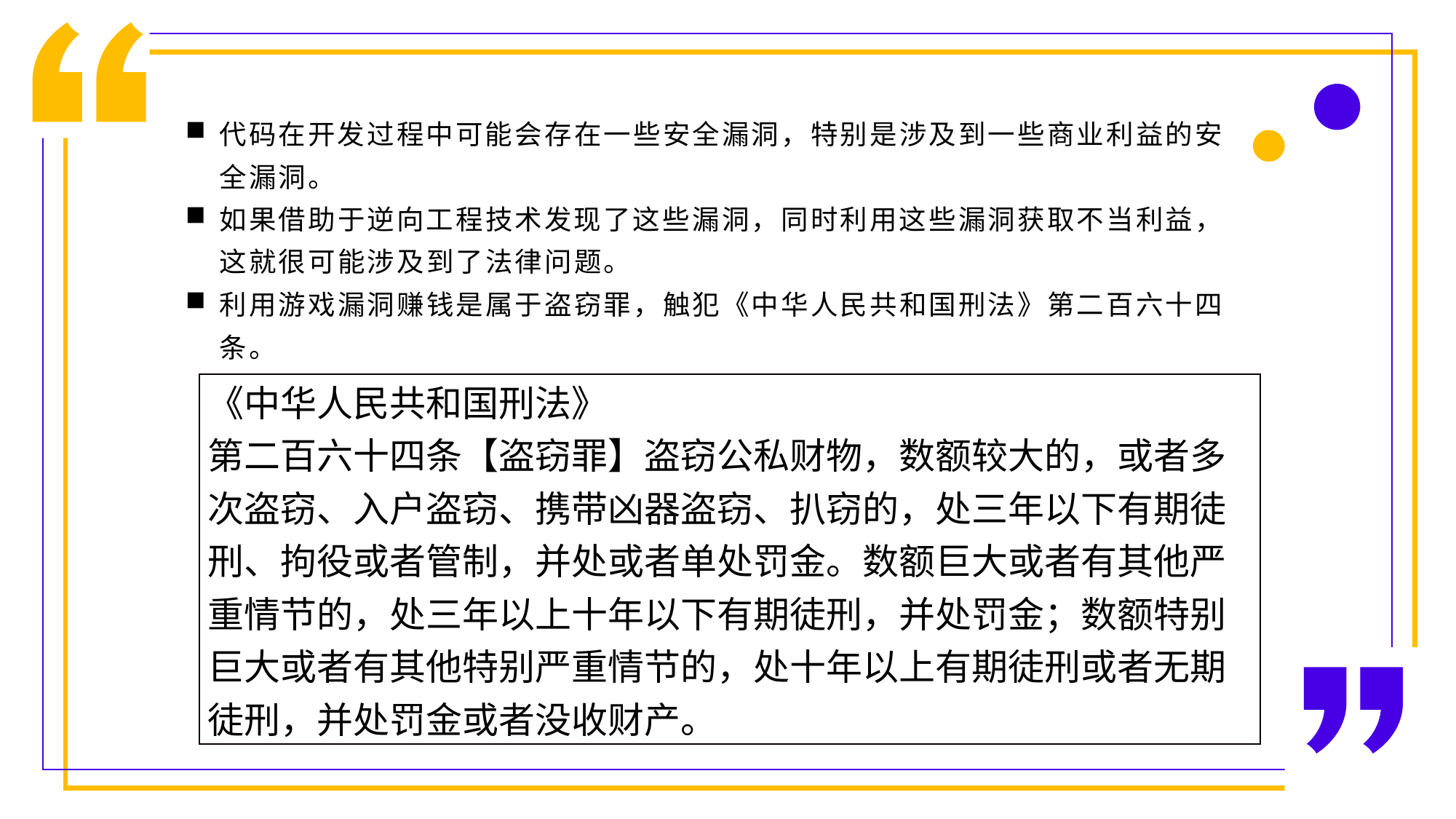

代码在开发过程中可能会存在一些安全漏洞，特别是涉及到一些商业利益的安全漏洞。
如果借助于逆向工程技术发现了这些漏洞，同时利用这些漏洞获取不当利益，这就很可能涉及到了法律问题。
利用游戏漏洞赚钱是属于盗窃罪，触犯《中华人民共和国刑法》第二百六十四条。

| 《中华人民共和国刑法》 第二百六十四条【盗窃罪】盗窃公私财物，数额较大的，或者多次盗窃、入户盗窃、携带凶器盗窃、扒窃的，处三年以下有期徒刑、拘役或者管制，并处或者单处罚金。数额巨大或者有其他严重情节的，处三年以上十年以下有期徒刑，并处罚金；数额特别巨大或者有其他特别严重情节的，处十年以上有期徒刑或者无期徒刑，并处罚金或者没收财产。 |
| --- |